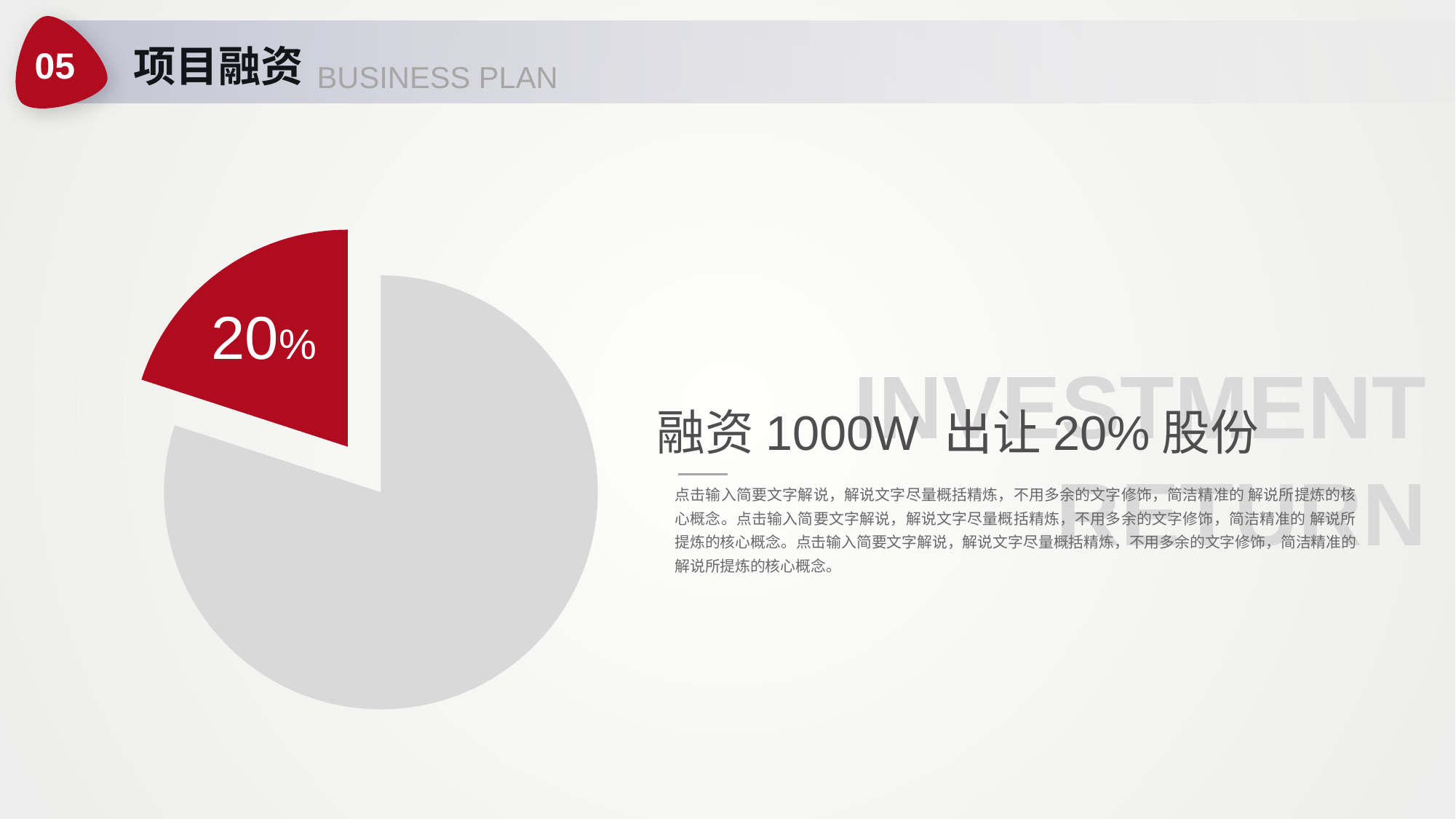

05

项目融资
BUSINESS PLAN

### Chart

| Category | 销售额 |
|---|---|
| 第一季度 | 8.0 |
| 第二季度 | 2.0 |
20%
INVESTMENT
RETURN
融资1000W 出让20%股份
点击输入简要文字解说，解说文字尽量概括精炼，不用多余的文字修饰，简洁精准的 解说所提炼的核心概念。点击输入简要文字解说，解说文字尽量概括精炼，不用多余的文字修饰，简洁精准的 解说所提炼的核心概念。点击输入简要文字解说，解说文字尽量概括精炼，不用多余的文字修饰，简洁精准的 解说所提炼的核心概念。